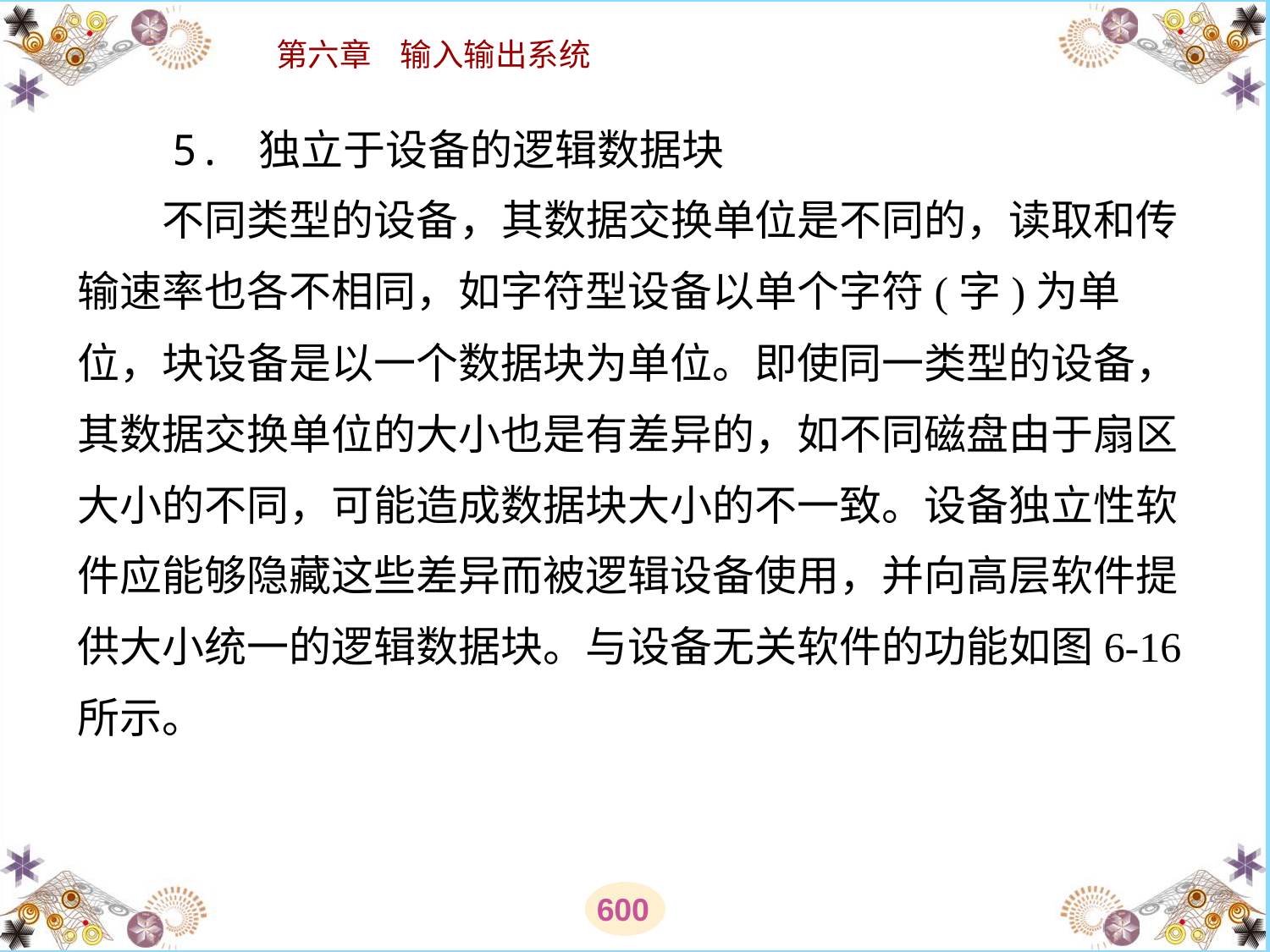

# 5. 独立于设备的逻辑数据块 　　不同类型的设备，其数据交换单位是不同的，读取和传输速率也各不相同，如字符型设备以单个字符(字)为单位，块设备是以一个数据块为单位。即使同一类型的设备，其数据交换单位的大小也是有差异的，如不同磁盘由于扇区大小的不同，可能造成数据块大小的不一致。设备独立性软件应能够隐藏这些差异而被逻辑设备使用，并向高层软件提供大小统一的逻辑数据块。与设备无关软件的功能如图6-16所示。